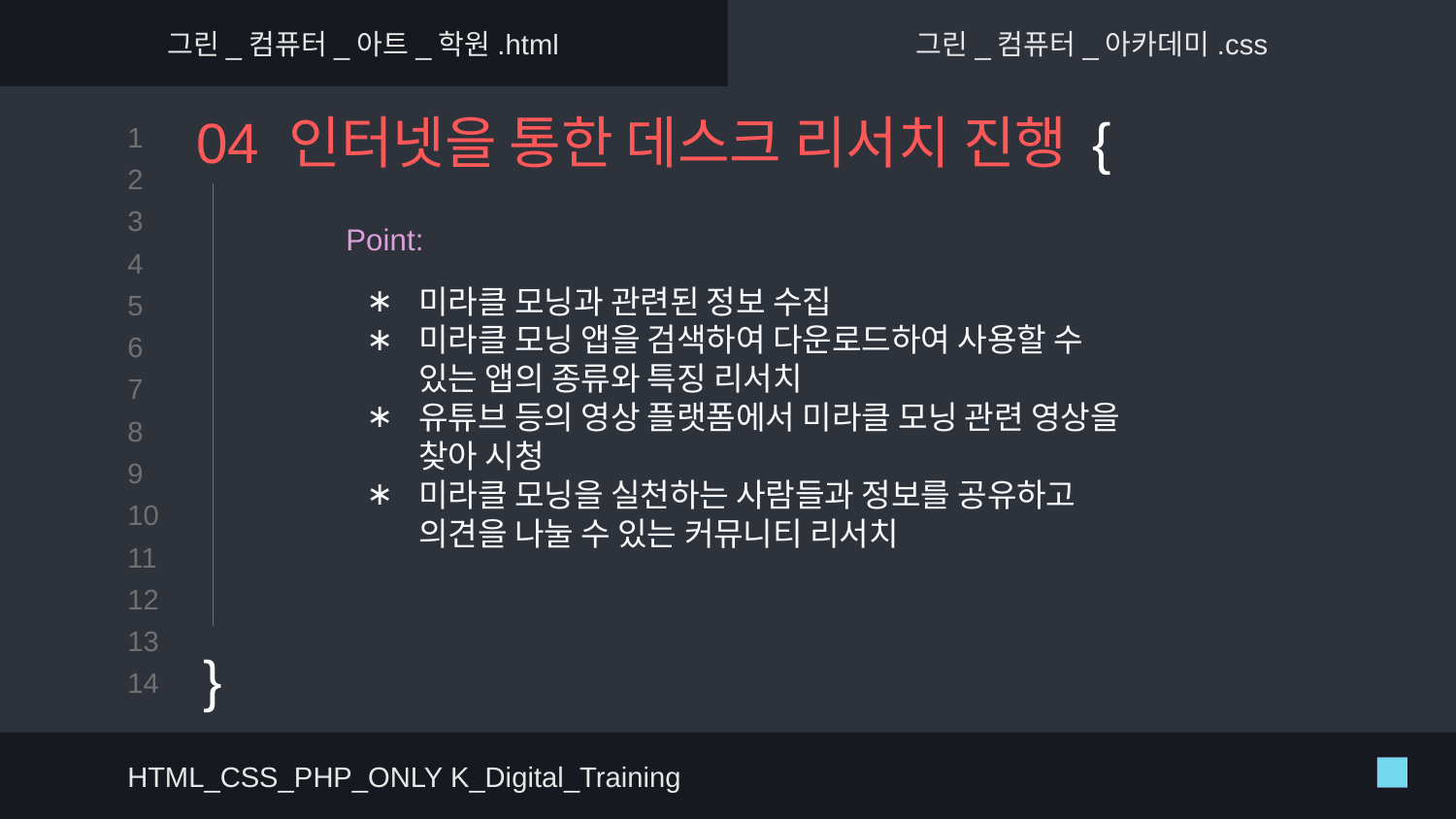

그린_컴퓨터_아트_학원.html
그린_컴퓨터_아카데미.css
# 04 인터넷을 통한 데스크 리서치 진행 {
}
Point:
미라클 모닝과 관련된 정보 수집
미라클 모닝 앱을 검색하여 다운로드하여 사용할 수 있는 앱의 종류와 특징 리서치
유튜브 등의 영상 플랫폼에서 미라클 모닝 관련 영상을 찾아 시청
미라클 모닝을 실천하는 사람들과 정보를 공유하고 의견을 나눌 수 있는 커뮤니티 리서치
HTML_CSS_PHP_ONLY K_Digital_Training